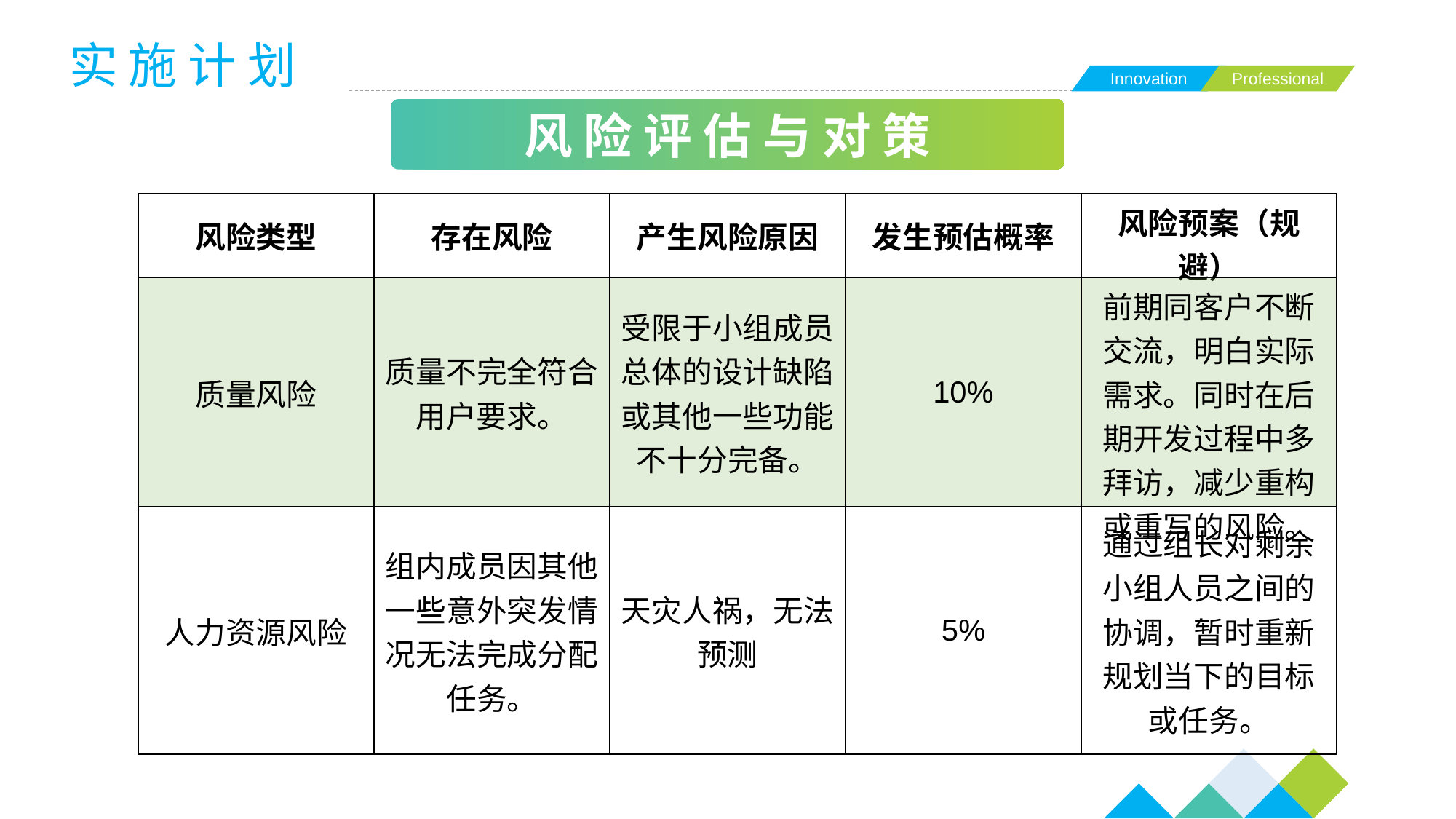

实 施 计 划
风 险 评 估 与 对 策
| 风险类型 | 存在风险 | 产生风险原因 | 发生预估概率 | 风险预案（规避） |
| --- | --- | --- | --- | --- |
| 质量风险 | 质量不完全符合用户要求。 | 受限于小组成员总体的设计缺陷或其他一些功能不十分完备。 | 10% | 前期同客户不断交流，明白实际需求。同时在后期开发过程中多拜访，减少重构或重写的风险。 |
| 人力资源风险 | 组内成员因其他一些意外突发情况无法完成分配任务。 | 天灾人祸，无法预测 | 5% | 通过组长对剩余小组人员之间的协调，暂时重新规划当下的目标或任务。 |